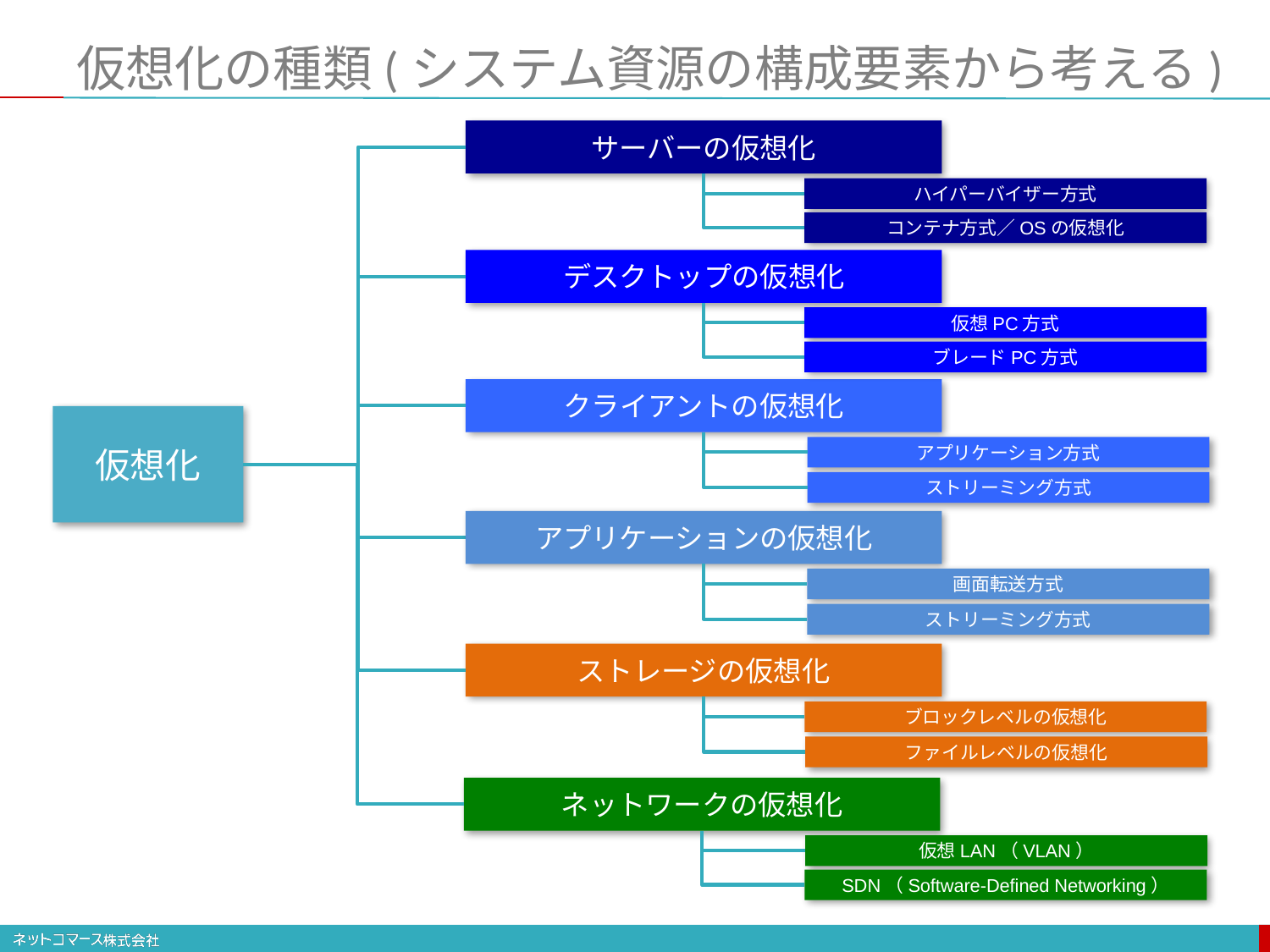

# 仮想化の種類(システム資源の構成要素から考える)
サーバーの仮想化
ハイパーバイザー方式
コンテナ方式／OSの仮想化
デスクトップの仮想化
仮想PC方式
ブレードPC方式
クライアントの仮想化
仮想化
アプリケーション方式
ストリーミング方式
アプリケーションの仮想化
画面転送方式
ストリーミング方式
ストレージの仮想化
ブロックレベルの仮想化
ファイルレベルの仮想化
ネットワークの仮想化
仮想LAN（VLAN）
SDN（Software-Defined Networking）